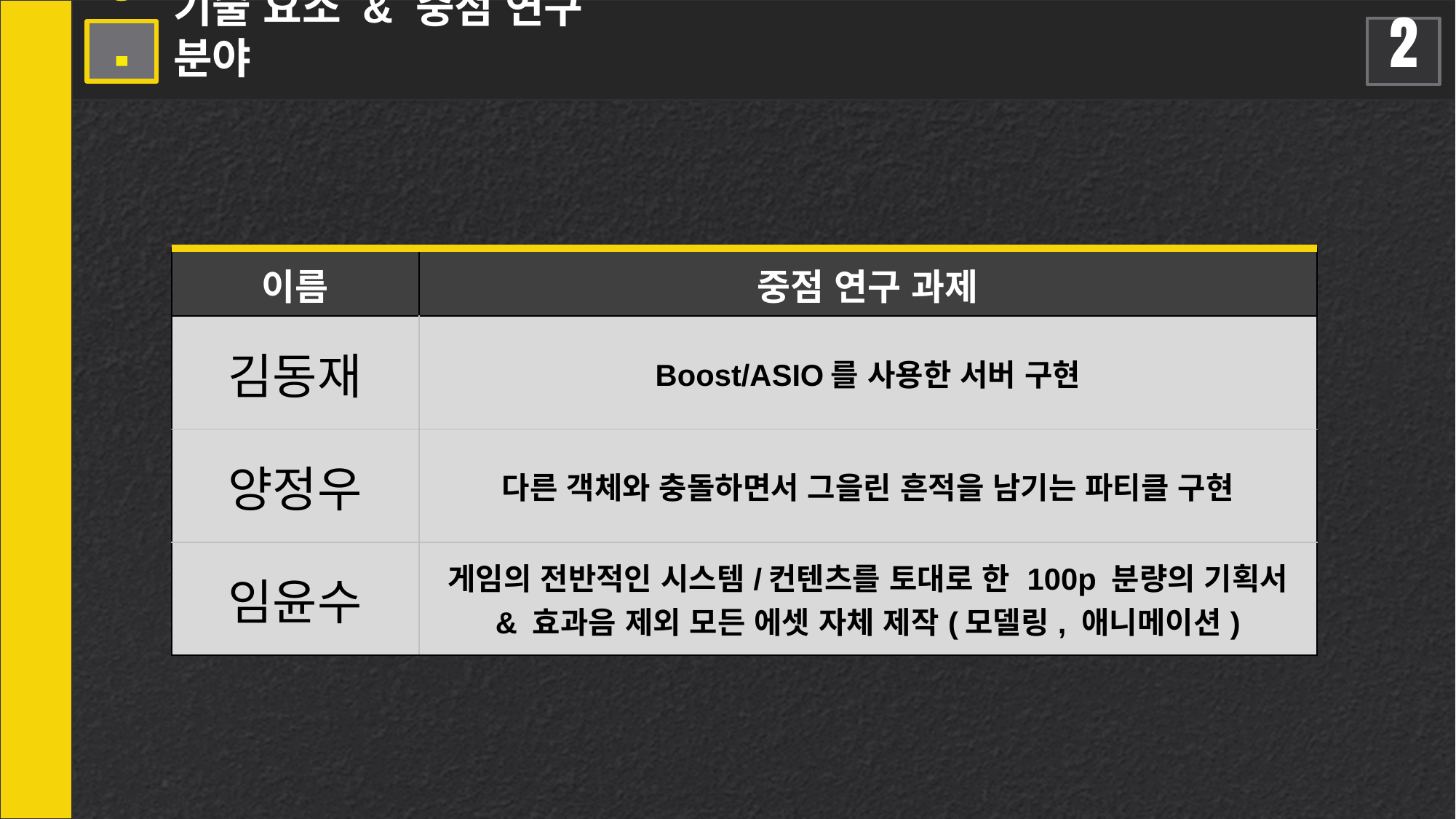

2
3 .
기술 요소 & 중점 연구 분야
| 이름 | 중점 연구 과제 |
| --- | --- |
| 김동재 | Boost/ASIO를 사용한 서버 구현 |
| 양정우 | 다른 객체와 충돌하면서 그을린 흔적을 남기는 파티클 구현 |
| 임윤수 | 게임의 전반적인 시스템/컨텐츠를 토대로 한 100p 분량의 기획서 & 효과음 제외 모든 에셋 자체 제작(모델링, 애니메이션) |